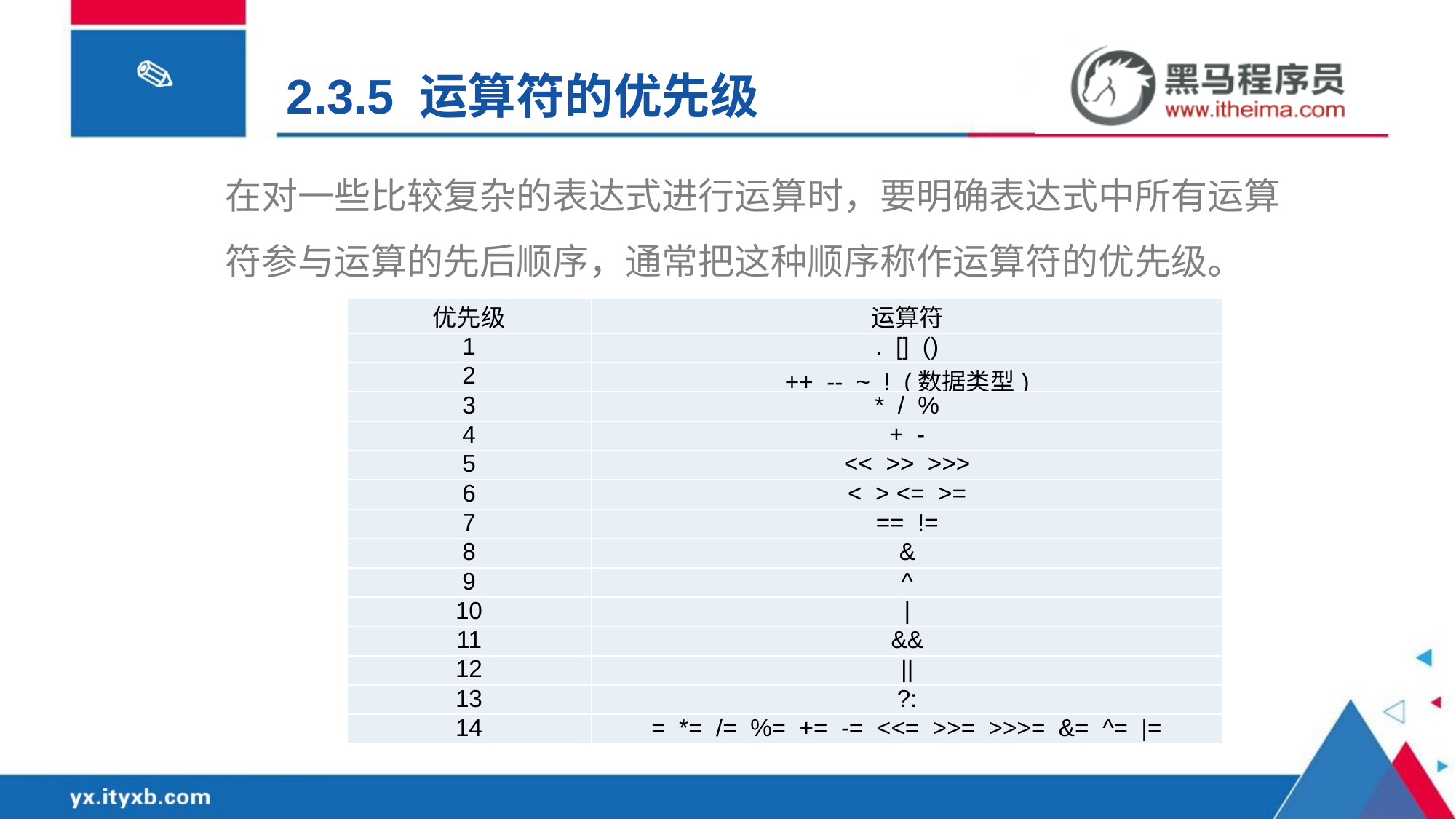

2.3.5 运算符的优先级

在对一些比较复杂的表达式进行运算时，要明确表达式中所有运算符参与运算的先后顺序，通常把这种顺序称作运算符的优先级。
| 优先级 | 运算符 |
| --- | --- |
| 1 | . [] () |
| 2 | ++ -- ~ ! (数据类型) |
| 3 | \* / % |
| 4 | + - |
| 5 | << >> >>> |
| 6 | < > <= >= |
| 7 | == != |
| 8 | & |
| 9 | ^ |
| 10 | | |
| 11 | && |
| 12 | || |
| 13 | ?: |
| 14 | = \*= /= %= += -= <<= >>= >>>= &= ^= |= |